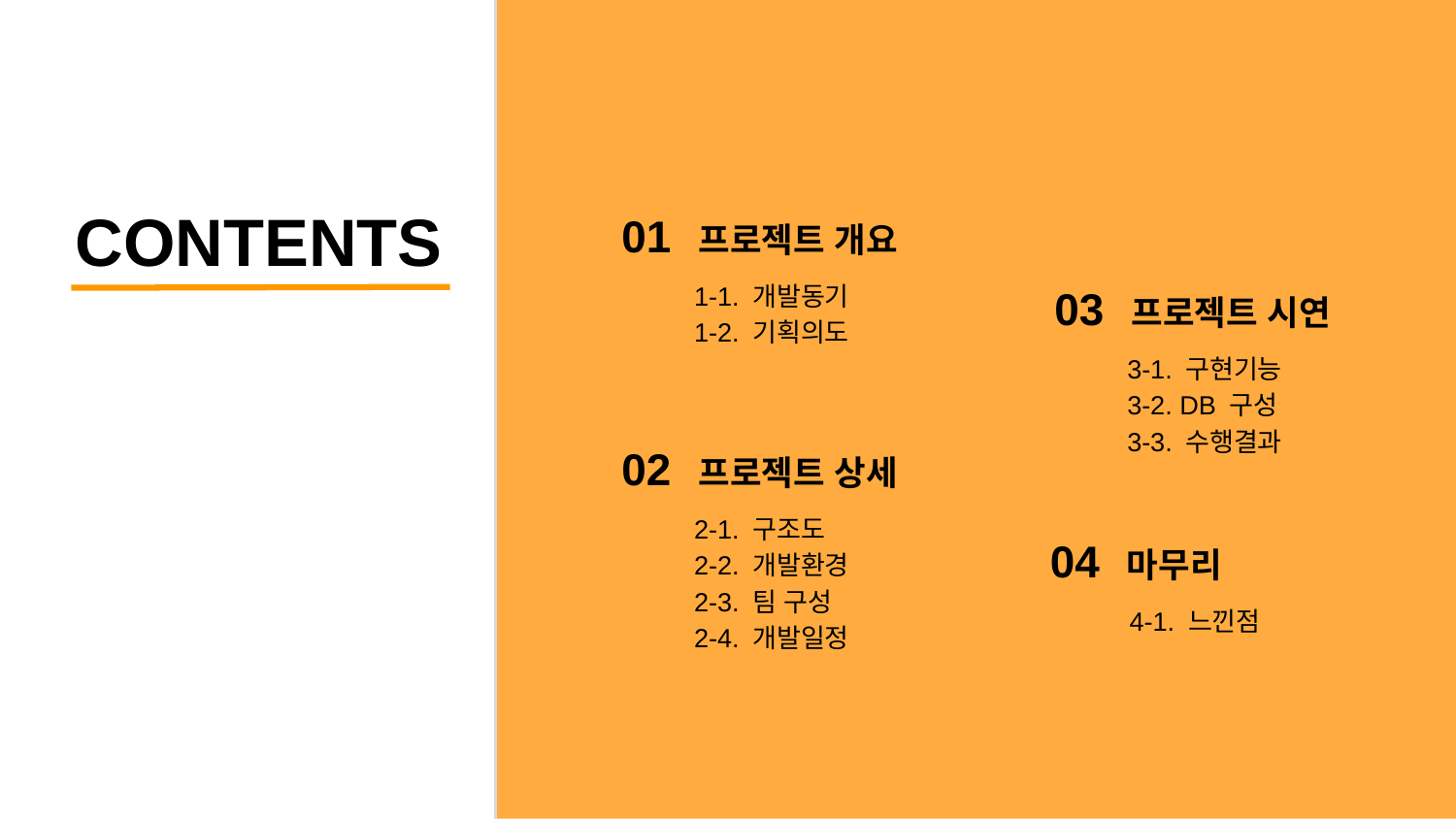

CONTENTS
01  프로젝트 개요
1-1. 개발동기
1-2. 기획의도

03  프로젝트 시연
3-1. 구현기능
3-2. DB 구성
3-3. 수행결과

02  프로젝트 상세
2-1. 구조도
2-2. 개발환경
2-3. 팀 구성
2-4. 개발일정

04  마무리
4-1. 느낀점